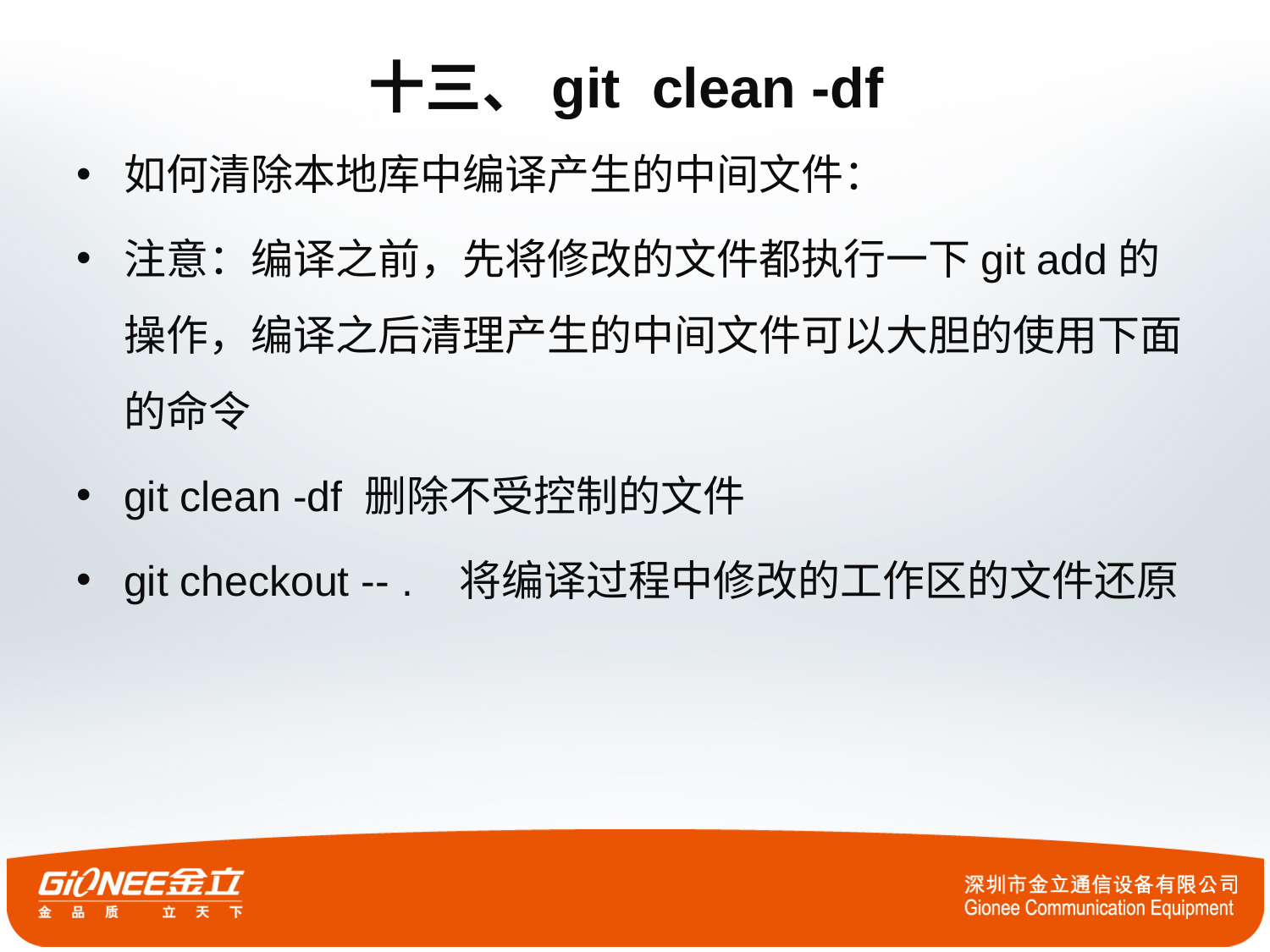

# 十三、git  clean -df
如何清除本地库中编译产生的中间文件：
注意：编译之前，先将修改的文件都执行一下git add的操作，编译之后清理产生的中间文件可以大胆的使用下面的命令
git clean -df 删除不受控制的文件
git checkout -- .   将编译过程中修改的工作区的文件还原